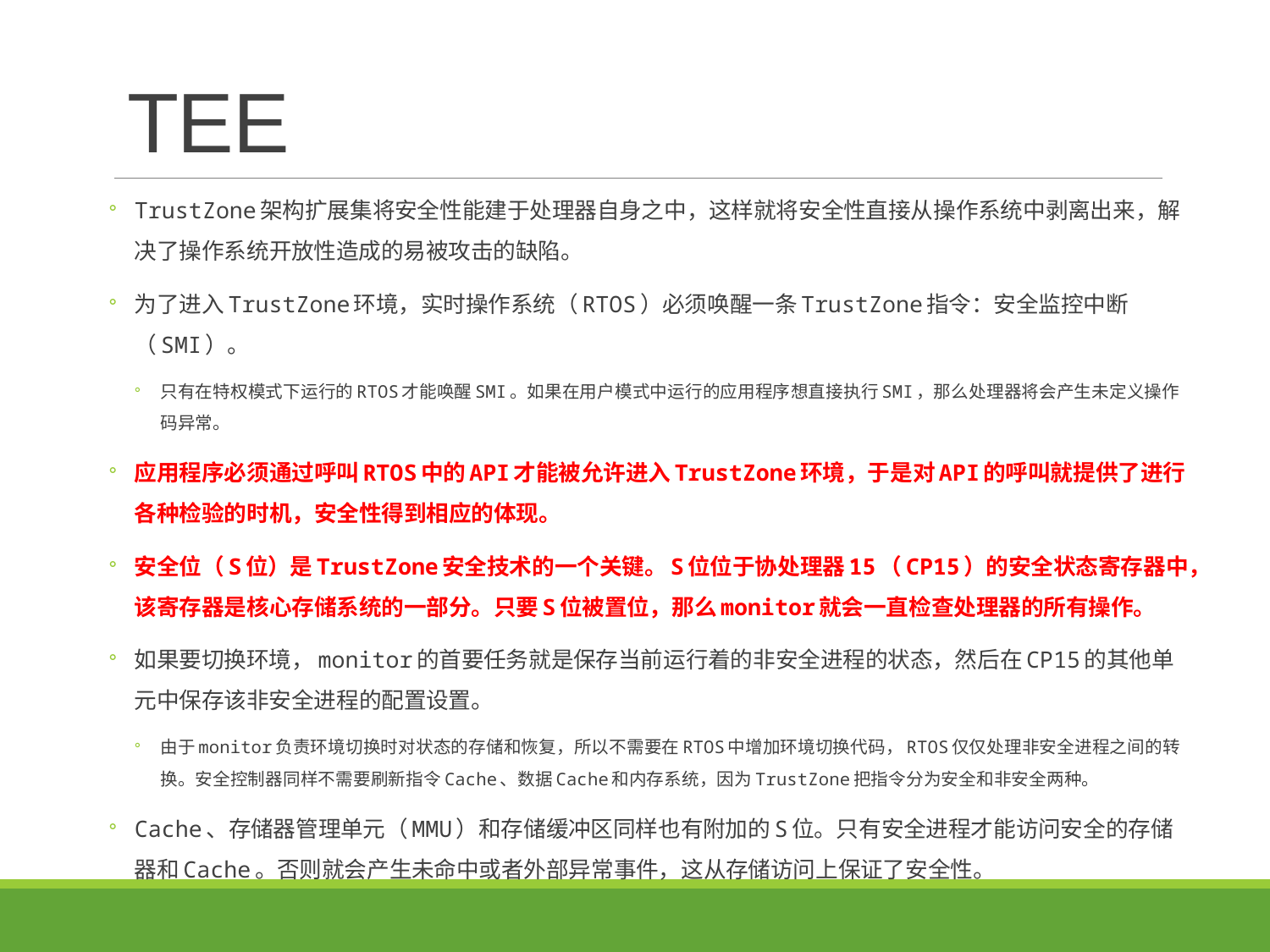

# TEE
TrustZone架构扩展集将安全性能建于处理器自身之中，这样就将安全性直接从操作系统中剥离出来，解决了操作系统开放性造成的易被攻击的缺陷。
为了进入TrustZone环境，实时操作系统（RTOS）必须唤醒一条TrustZone指令：安全监控中断（SMI）。
只有在特权模式下运行的RTOS才能唤醒SMI。如果在用户模式中运行的应用程序想直接执行SMI，那么处理器将会产生未定义操作码异常。
应用程序必须通过呼叫RTOS中的API才能被允许进入TrustZone环境，于是对API的呼叫就提供了进行各种检验的时机，安全性得到相应的体现。
安全位（S位）是TrustZone安全技术的一个关键。S位位于协处理器15（CP15）的安全状态寄存器中，该寄存器是核心存储系统的一部分。只要S位被置位，那么monitor就会一直检查处理器的所有操作。
如果要切换环境，monitor的首要任务就是保存当前运行着的非安全进程的状态，然后在CP15的其他单元中保存该非安全进程的配置设置。
由于monitor负责环境切换时对状态的存储和恢复，所以不需要在RTOS中增加环境切换代码，RTOS仅仅处理非安全进程之间的转换。安全控制器同样不需要刷新指令Cache、数据Cache和内存系统，因为TrustZone把指令分为安全和非安全两种。
Cache、存储器管理单元（MMU）和存储缓冲区同样也有附加的S位。只有安全进程才能访问安全的存储器和Cache。否则就会产生未命中或者外部异常事件，这从存储访问上保证了安全性。